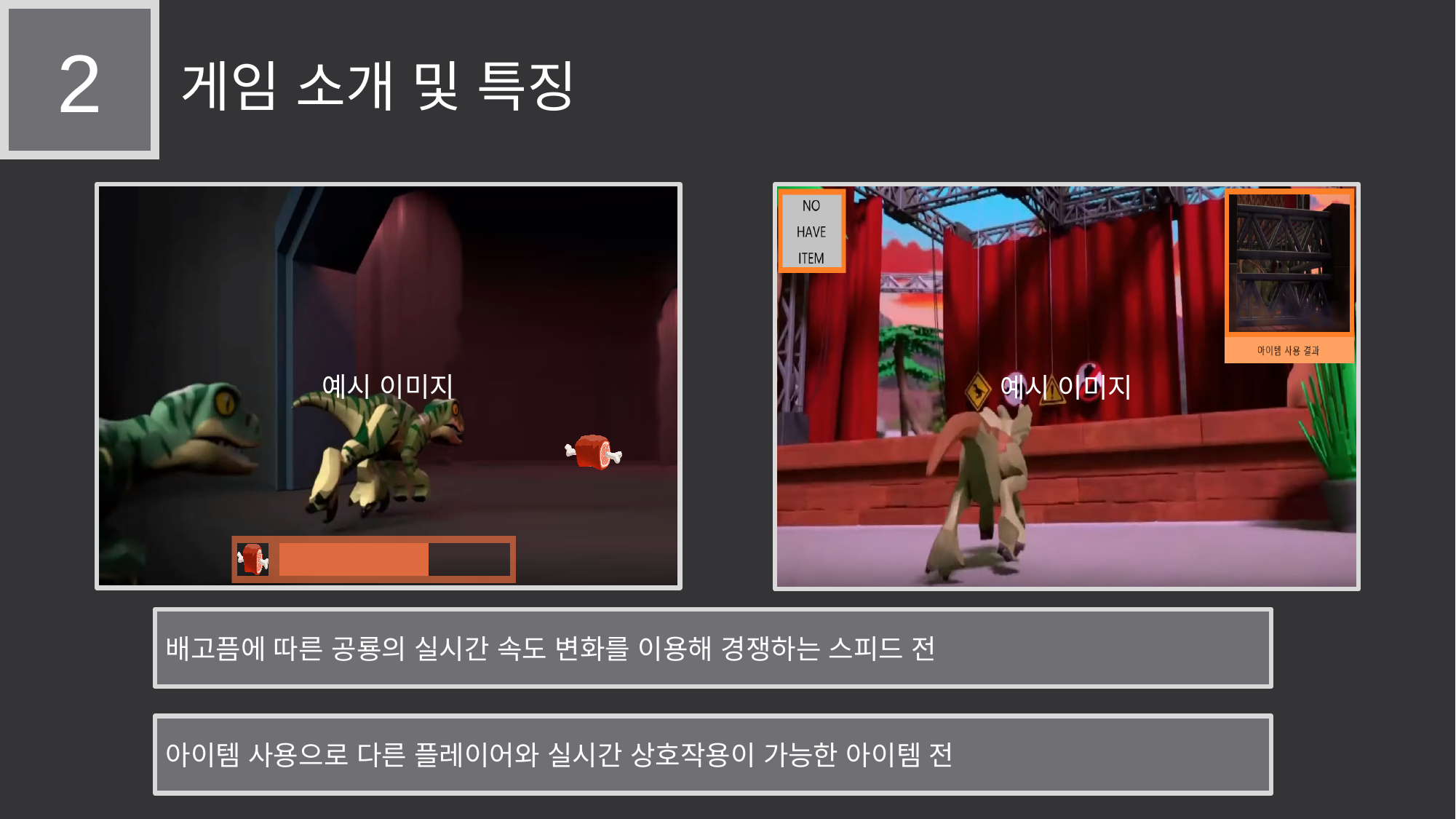

2
게임 소개 및 특징
예시 이미지
예시 이미지
배고픔에 따른 공룡의 실시간 속도 변화를 이용해 경쟁하는 스피드 전
아이템 사용으로 다른 플레이어와 실시간 상호작용이 가능한 아이템 전